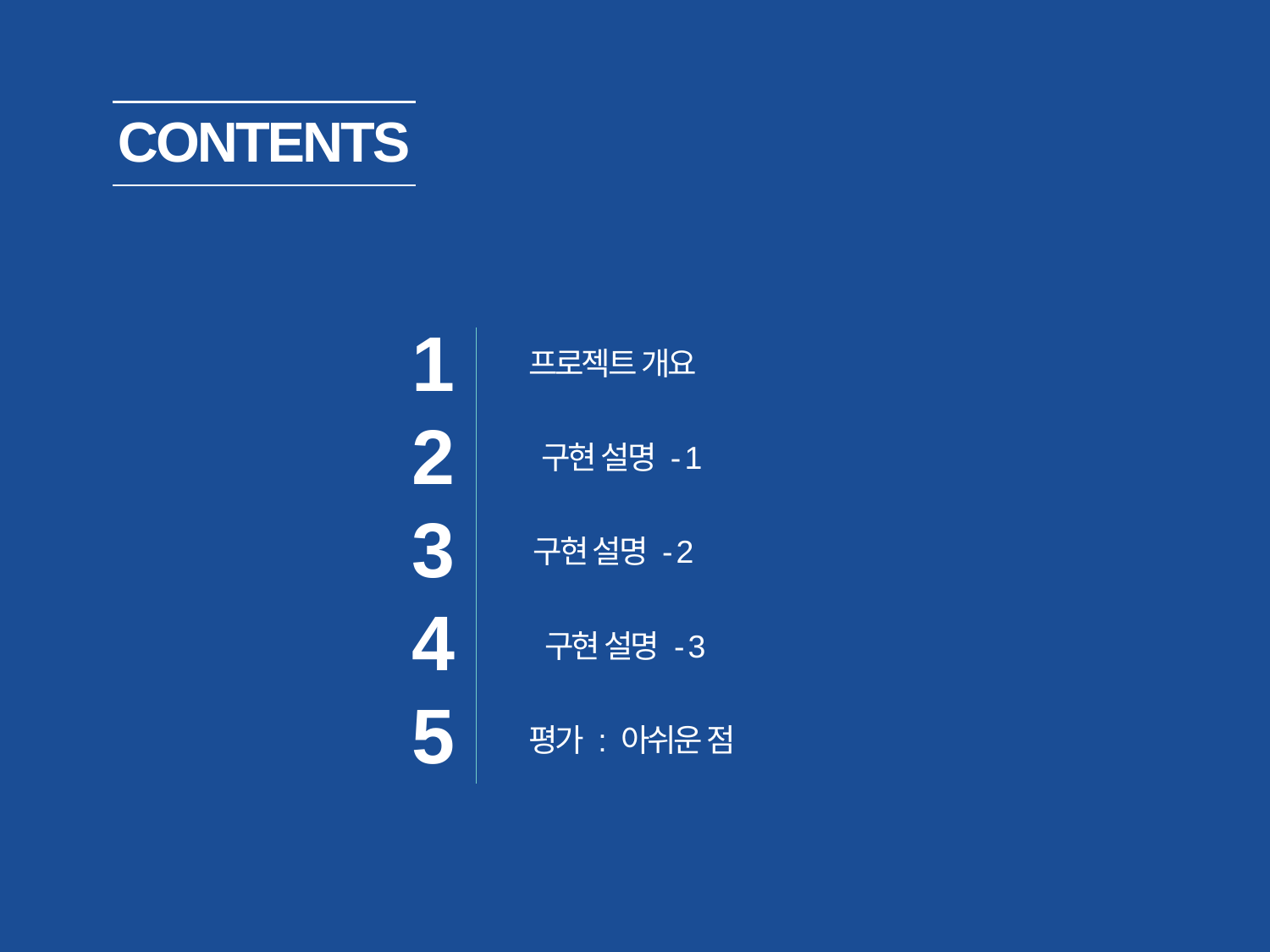

CONTENTS
1
2
3
4
5

프로젝트 개요
 구현 설명 - 1
구현 설명 - 2
 구현 설명 - 3
평가 : 아쉬운 점